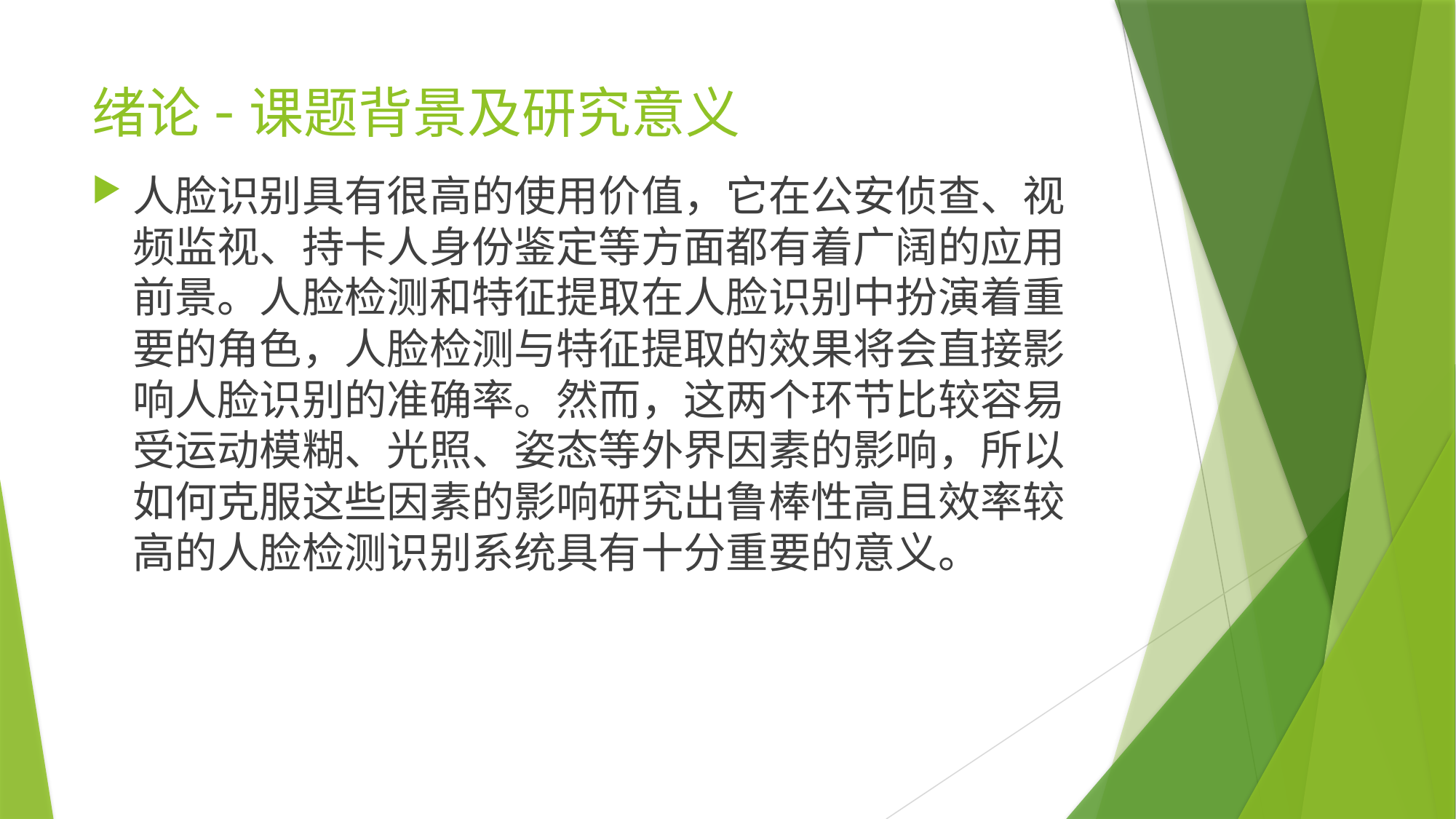

# 绪论-课题背景及研究意义
人脸识别具有很高的使用价值，它在公安侦查、视频监视、持卡人身份鉴定等方面都有着广阔的应用前景。人脸检测和特征提取在人脸识别中扮演着重要的角色，人脸检测与特征提取的效果将会直接影响人脸识别的准确率。然而，这两个环节比较容易受运动模糊、光照、姿态等外界因素的影响，所以如何克服这些因素的影响研究出鲁棒性高且效率较高的人脸检测识别系统具有十分重要的意义。